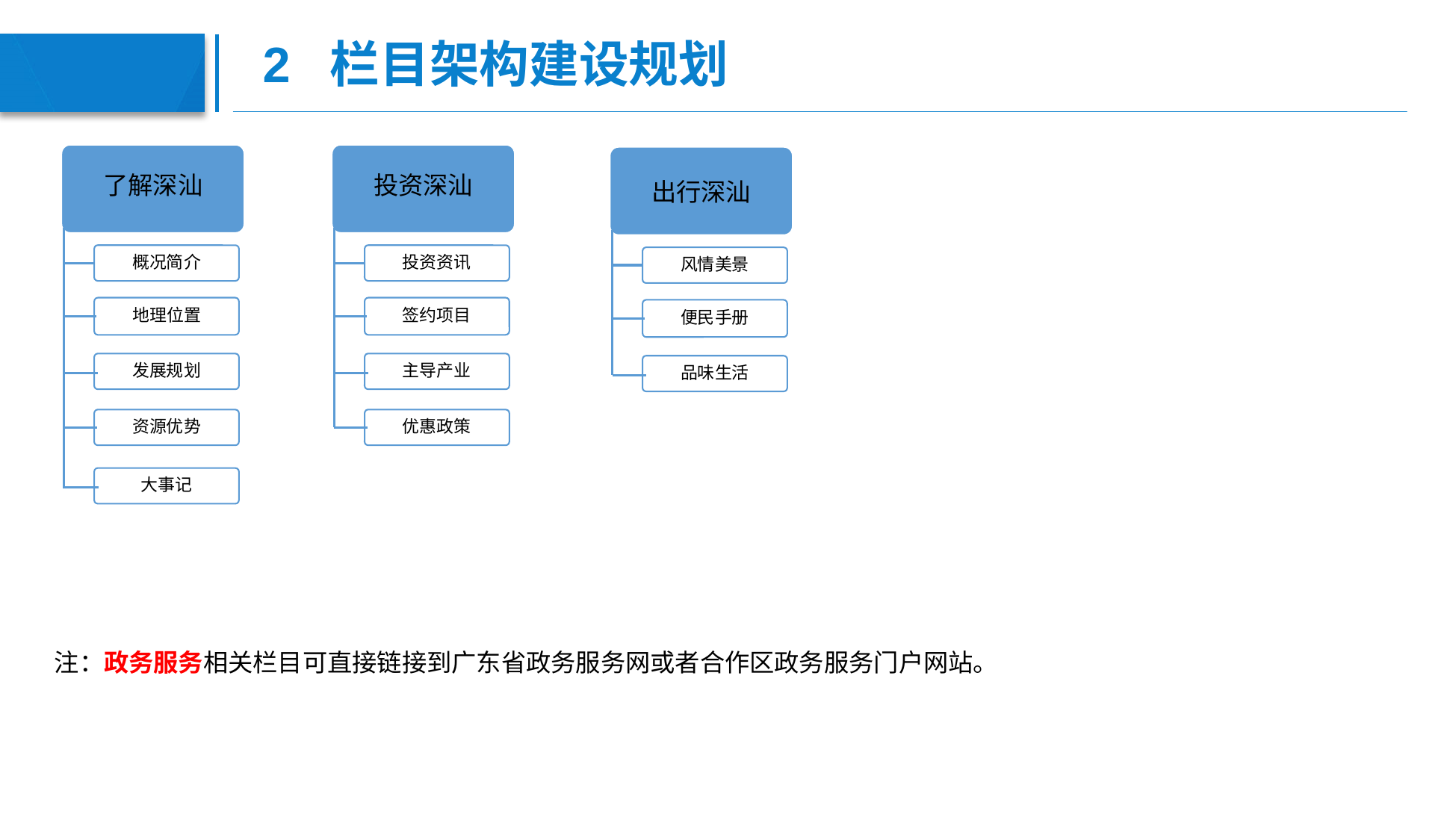

# 2  栏目架构建设规划

了解深汕

投资深汕

出行深汕

概况简介

投资资讯

风情美景

地理位置

签约项目

便民手册

发展规划

主导产业

品味生活

资源优势

优惠政策

大事记
注：政务服务相关栏目可直接链接到广东省政务服务网或者合作区政务服务门户网站。